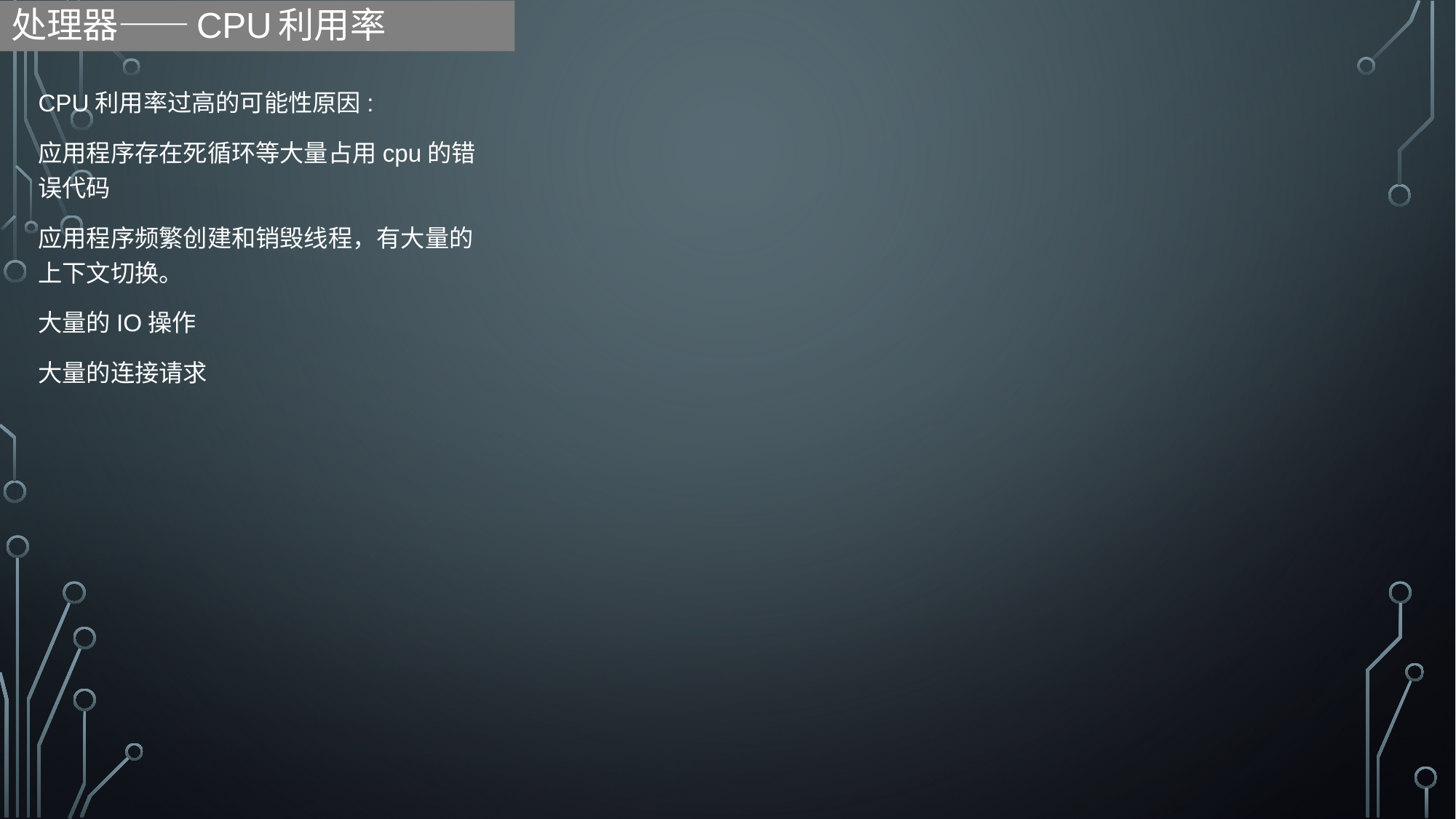

# 处理器——CPU利用率
CPU利用率过高的可能性原因:
应用程序存在死循环等大量占用cpu的错误代码
应用程序频繁创建和销毁线程，有大量的上下文切换。
大量的IO操作
大量的连接请求